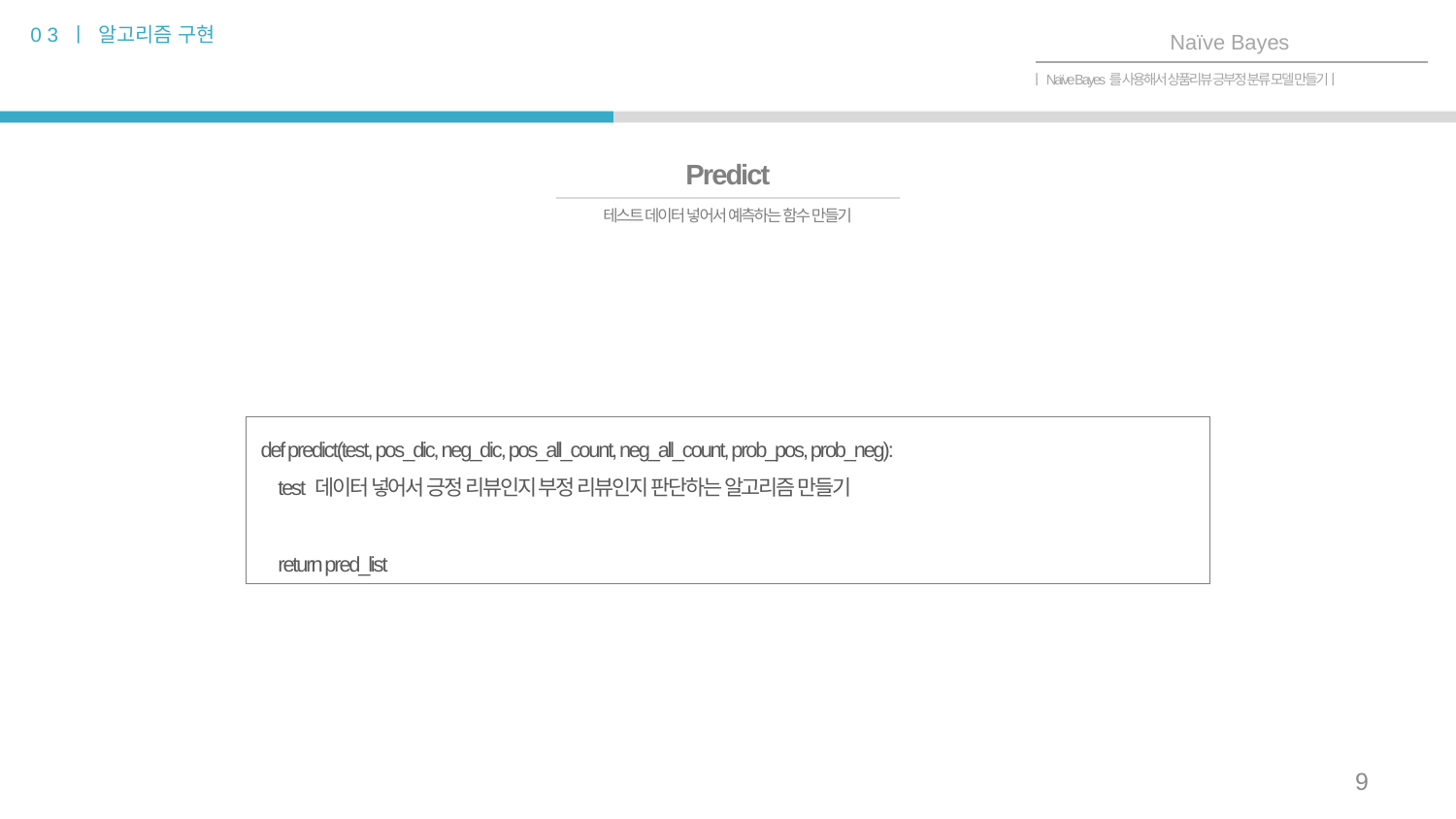

0 3 ㅣ  알고리즘 구현
Naïve Bayes
ㅣNaïve Bayes를 사용해서 상품리뷰 긍부정 분류 모델 만들기ㅣ

Predict
테스트 데이터 넣어서 예측하는 함수 만들기
def predict(test, pos_dic, neg_dic, pos_all_count, neg_all_count, prob_pos, prob_neg):
    test 데이터 넣어서 긍정 리뷰인지 부정 리뷰인지 판단하는 알고리즘 만들기

    return pred_list
9